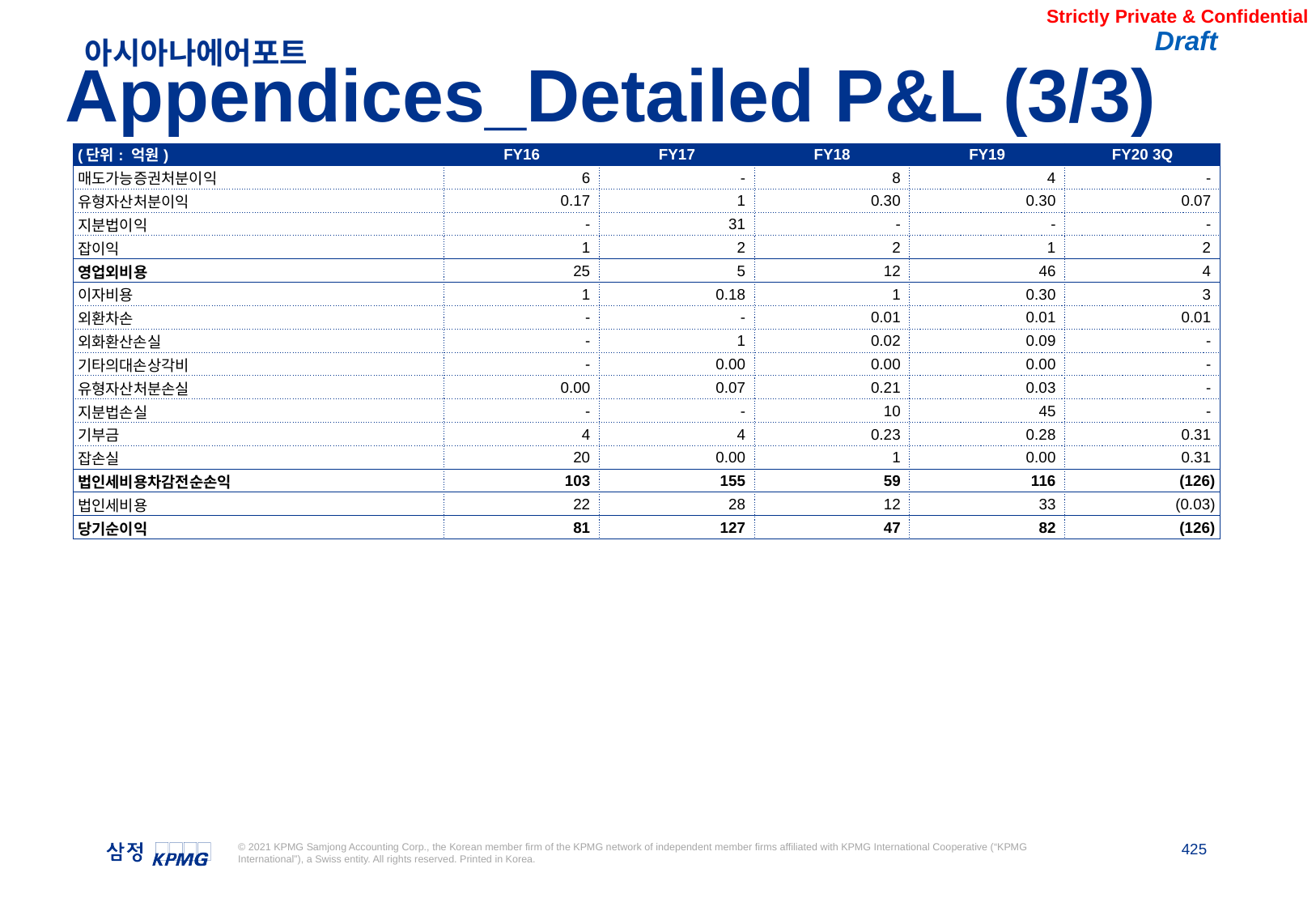

아시아나에어포트
Appendices_Detailed P&L (3/3)
| (단위: 억원) | FY16 | FY17 | FY18 | FY19 | FY20 3Q |
| --- | --- | --- | --- | --- | --- |
| 매도가능증권처분이익 | 6 | - | 8 | 4 | - |
| 유형자산처분이익 | 0.17 | 1 | 0.30 | 0.30 | 0.07 |
| 지분법이익 | - | 31 | - | - | - |
| 잡이익 | 1 | 2 | 2 | 1 | 2 |
| 영업외비용 | 25 | 5 | 12 | 46 | 4 |
| 이자비용 | 1 | 0.18 | 1 | 0.30 | 3 |
| 외환차손 | - | - | 0.01 | 0.01 | 0.01 |
| 외화환산손실 | - | 1 | 0.02 | 0.09 | - |
| 기타의대손상각비 | - | 0.00 | 0.00 | 0.00 | - |
| 유형자산처분손실 | 0.00 | 0.07 | 0.21 | 0.03 | - |
| 지분법손실 | - | - | 10 | 45 | - |
| 기부금 | 4 | 4 | 0.23 | 0.28 | 0.31 |
| 잡손실 | 20 | 0.00 | 1 | 0.00 | 0.31 |
| 법인세비용차감전순손익 | 103 | 155 | 59 | 116 | (126) |
| 법인세비용 | 22 | 28 | 12 | 33 | (0.03) |
| 당기순이익 | 81 | 127 | 47 | 82 | (126) |